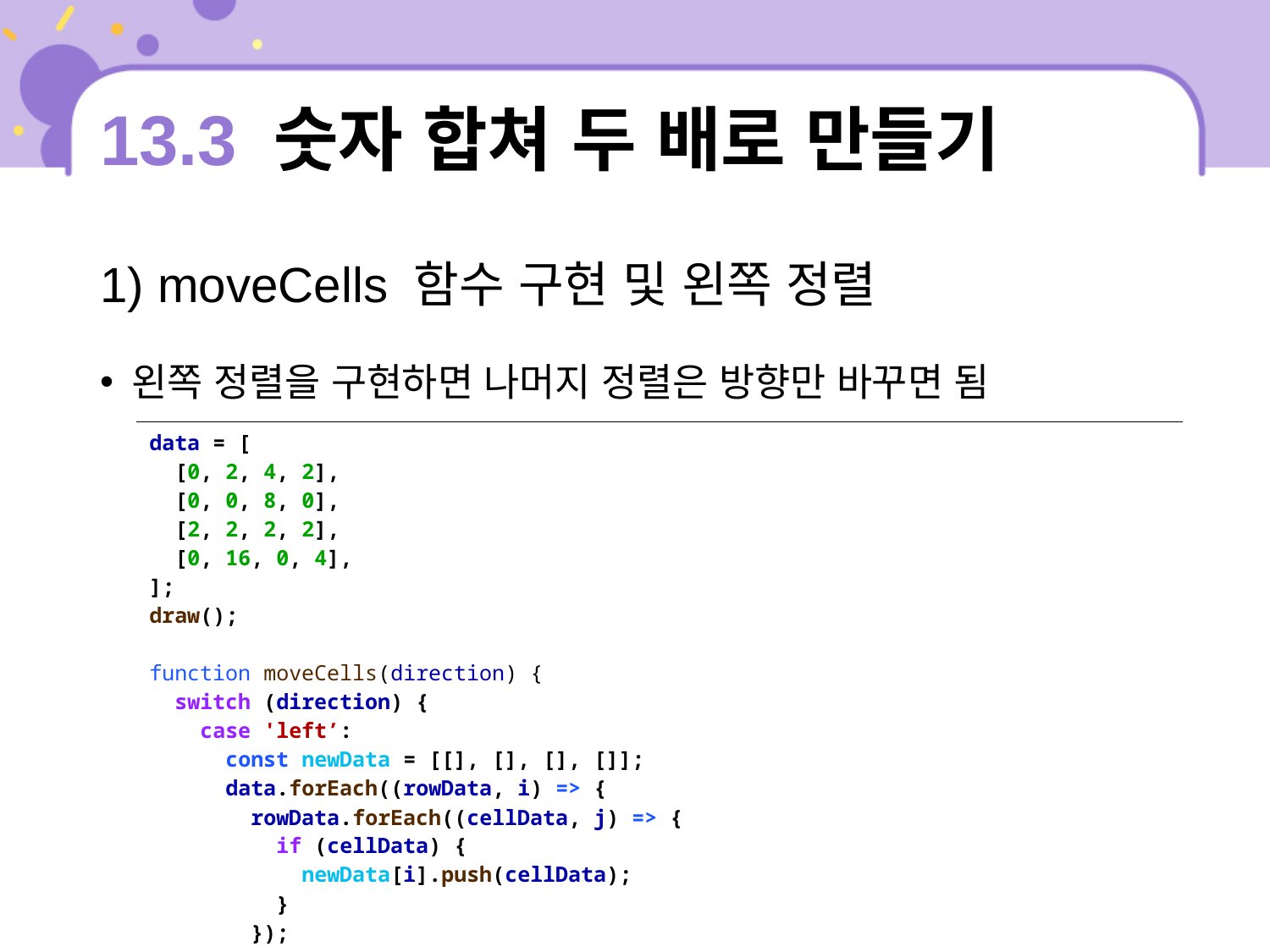

# 13.3 숫자 합쳐 두 배로 만들기
1) moveCells 함수 구현 및 왼쪽 정렬
왼쪽 정렬을 구현하면 나머지 정렬은 방향만 바꾸면 됨
| data = [ [0, 2, 4, 2], [0, 0, 8, 0], [2, 2, 2, 2], [0, 16, 0, 4], ]; draw(); function moveCells(direction) { switch (direction) { case 'left’: const newData = [[], [], [], []]; data.forEach((rowData, i) => { rowData.forEach((cellData, j) => { if (cellData) { newData[i].push(cellData); } }); }); |
| --- |